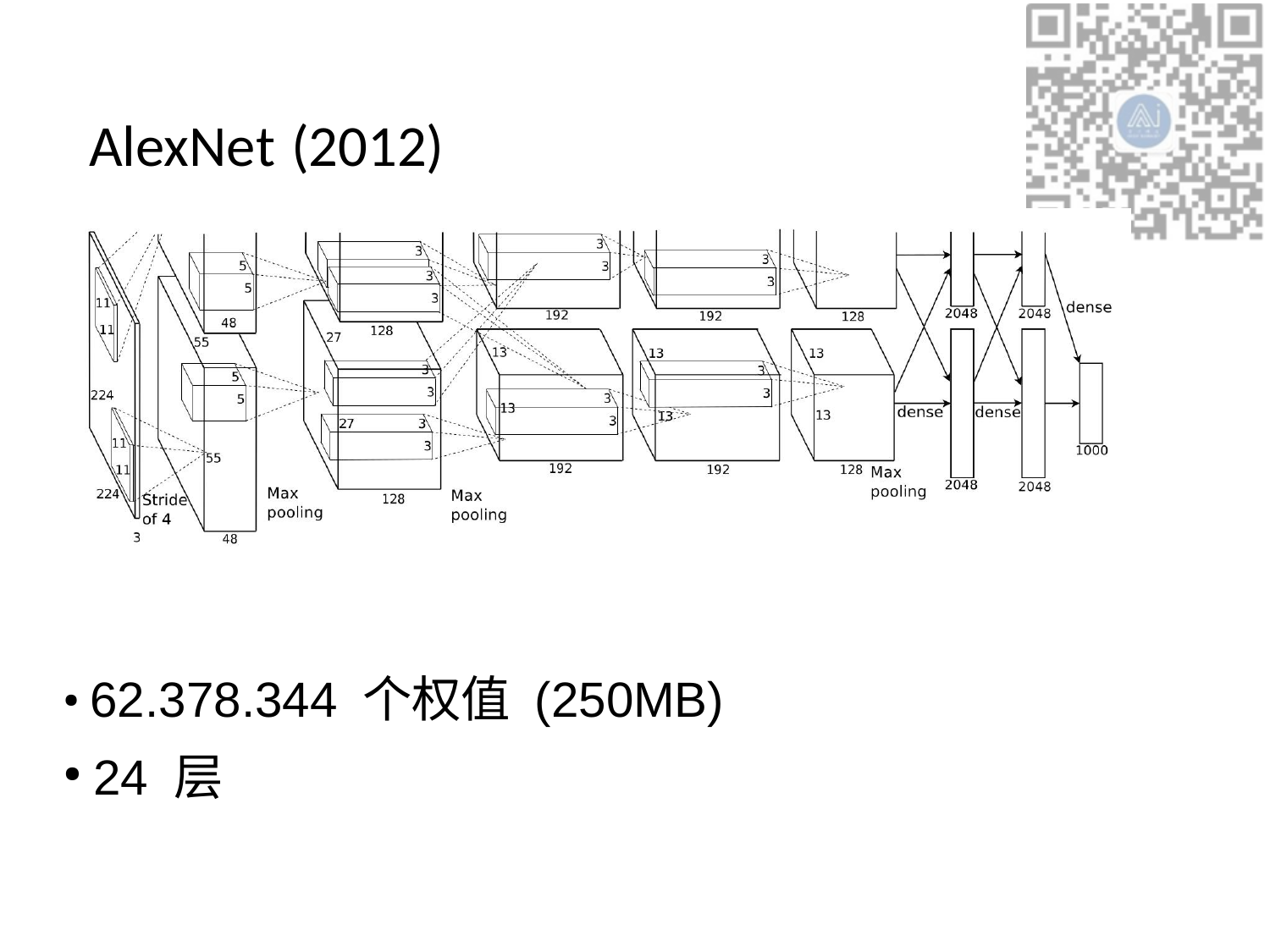

# AlexNet (2012)

●  62.378.344 个权值 (250MB)
24 层